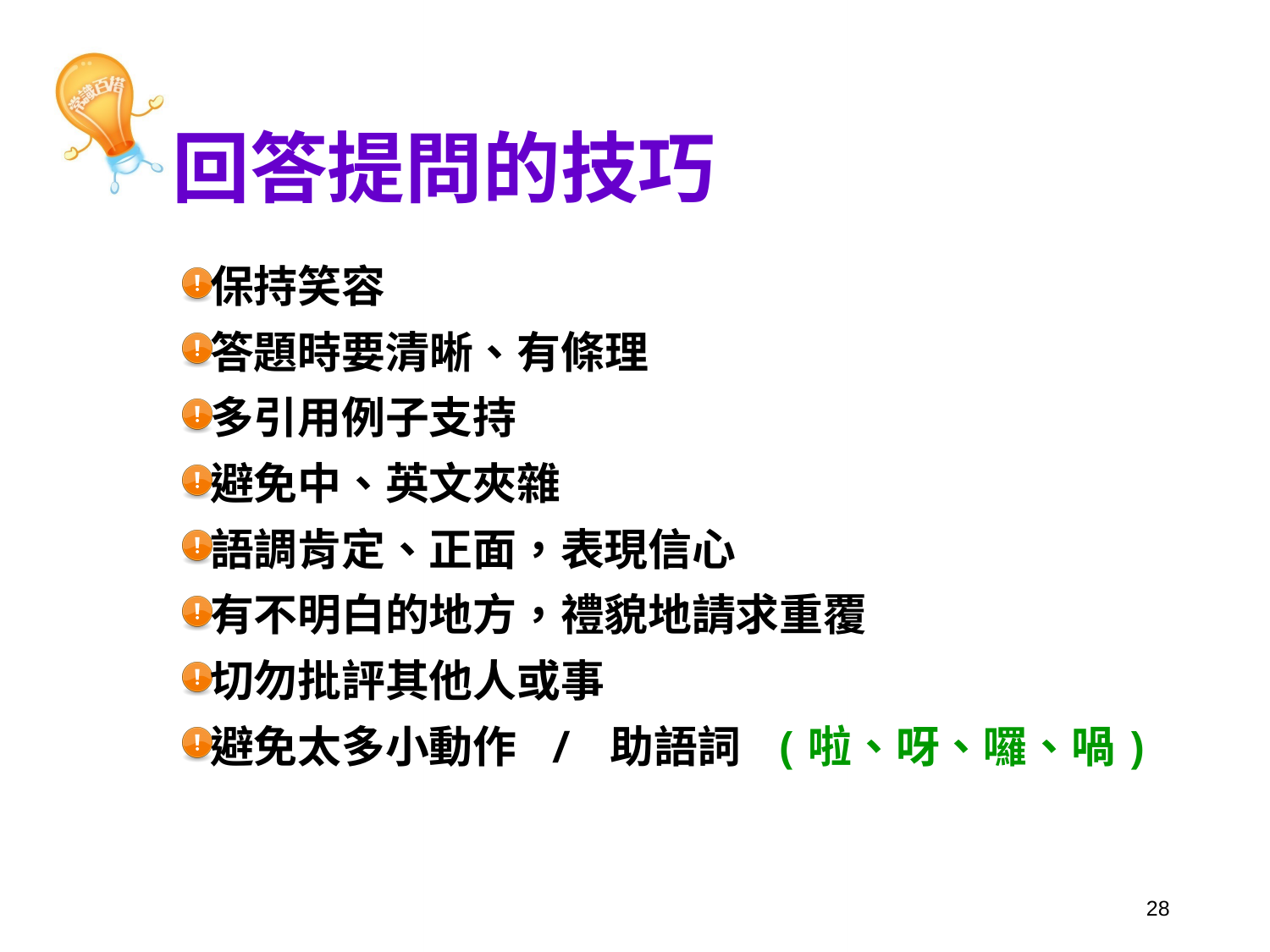

# 回答提問的技巧
保持笑容
答題時要清晰、有條理
多引用例子支持
避免中、英文夾雜
語調肯定、正面，表現信心
有不明白的地方，禮貌地請求重覆
切勿批評其他人或事
避免太多小動作 / 助語詞 (啦、呀、囉、喎)
28